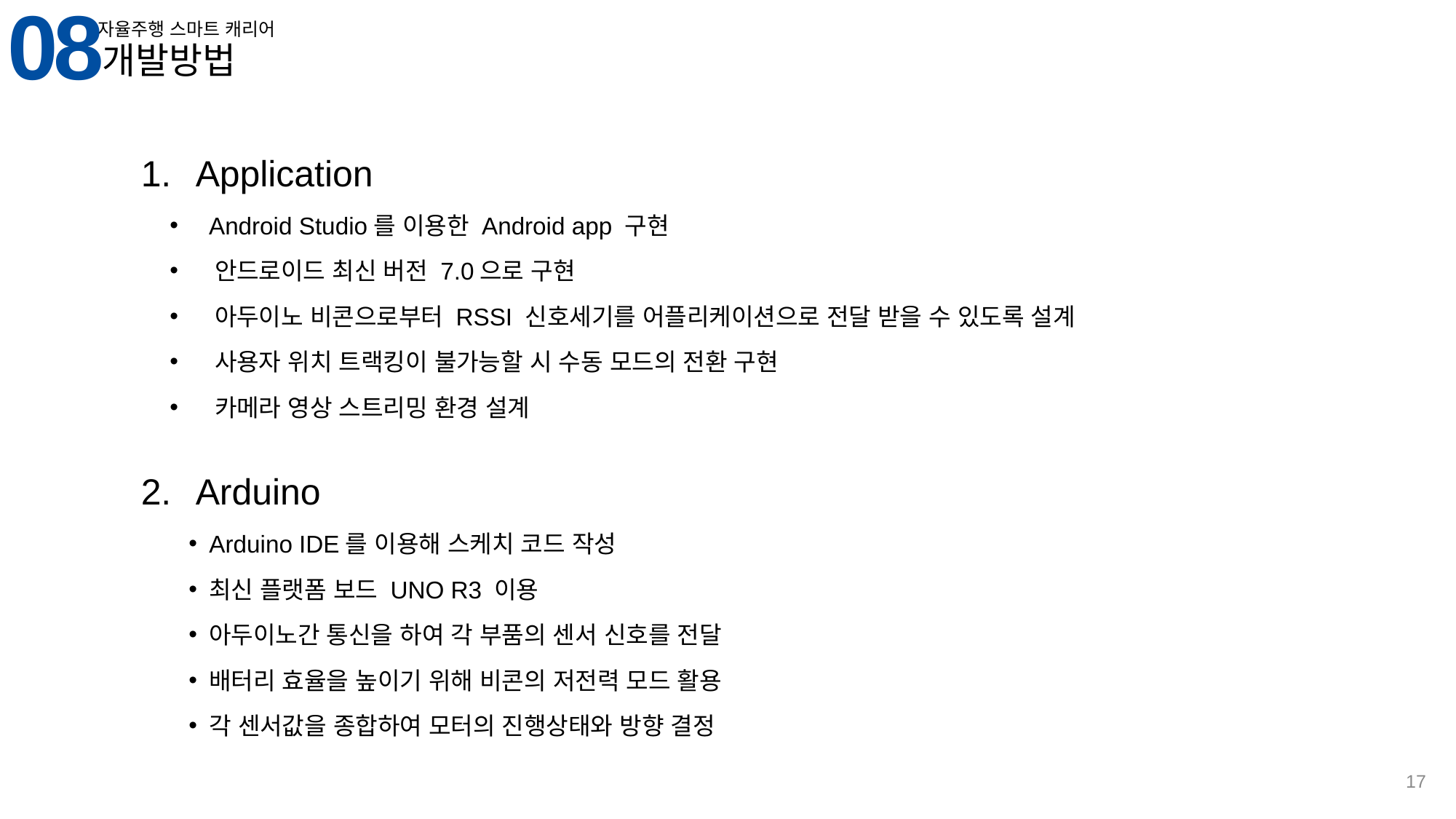

08
자율주행 스마트 캐리어
개발방법
Application
  Android Studio를 이용한 Android app 구현
  안드로이드 최신 버전 7.0으로 구현
  아두이노 비콘으로부터 RSSI 신호세기를 어플리케이션으로 전달 받을 수 있도록 설계
  사용자 위치 트랙킹이 불가능할 시 수동 모드의 전환 구현
  카메라 영상 스트리밍 환경 설계

Arduino
Arduino IDE를 이용해 스케치 코드 작성
최신 플랫폼 보드 UNO R3 이용
아두이노간 통신을 하여 각 부품의 센서 신호를 전달
배터리 효율을 높이기 위해 비콘의 저전력 모드 활용
각 센서값을 종합하여 모터의 진행상태와 방향 결정
17